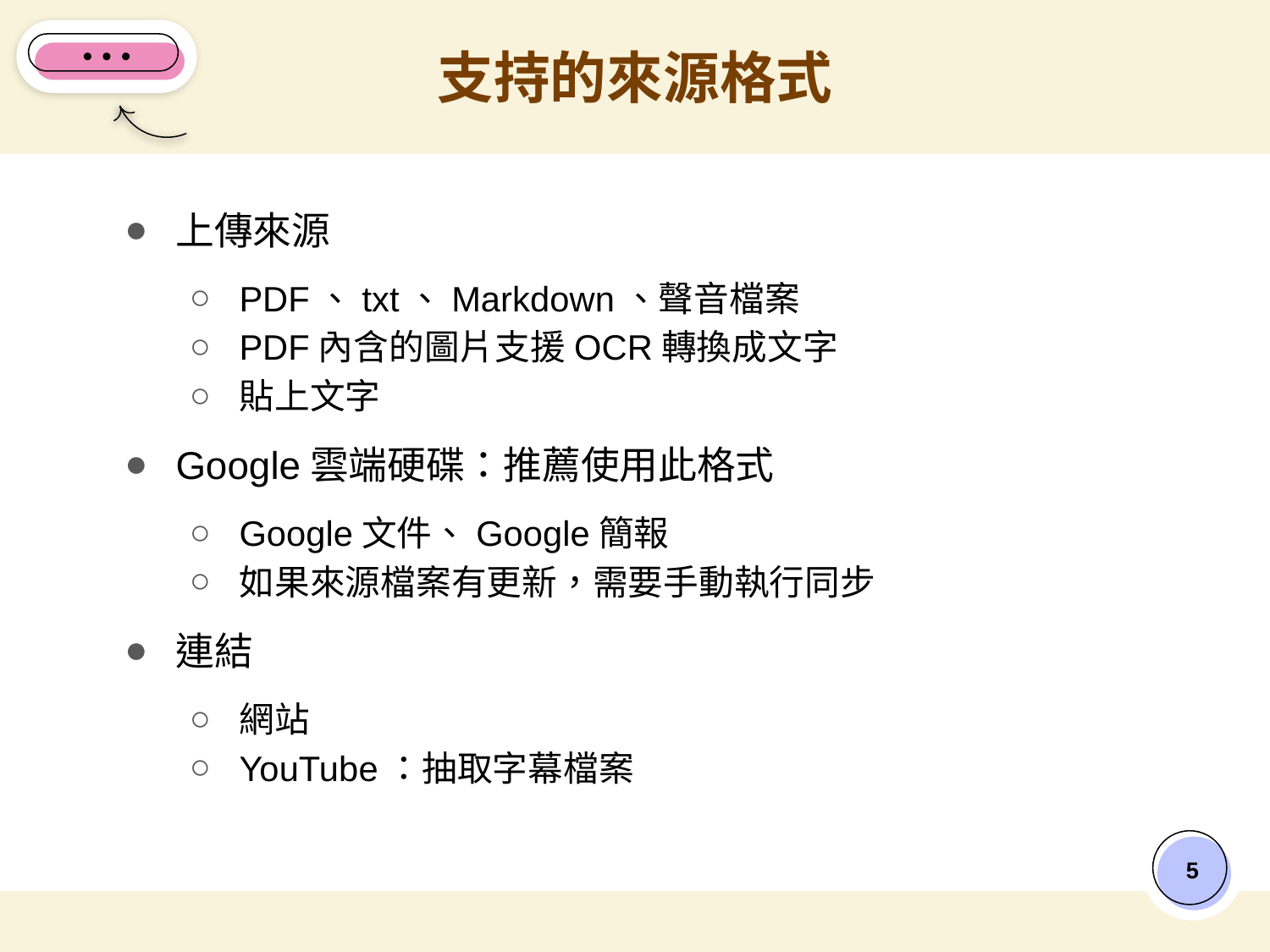

# 支持的來源格式
上傳來源
PDF、txt、Markdown、聲音檔案
PDF內含的圖片支援OCR轉換成文字
貼上文字
Google雲端硬碟：推薦使用此格式
Google文件、Google簡報
如果來源檔案有更新，需要手動執行同步
連結
網站
YouTube：抽取字幕檔案
5